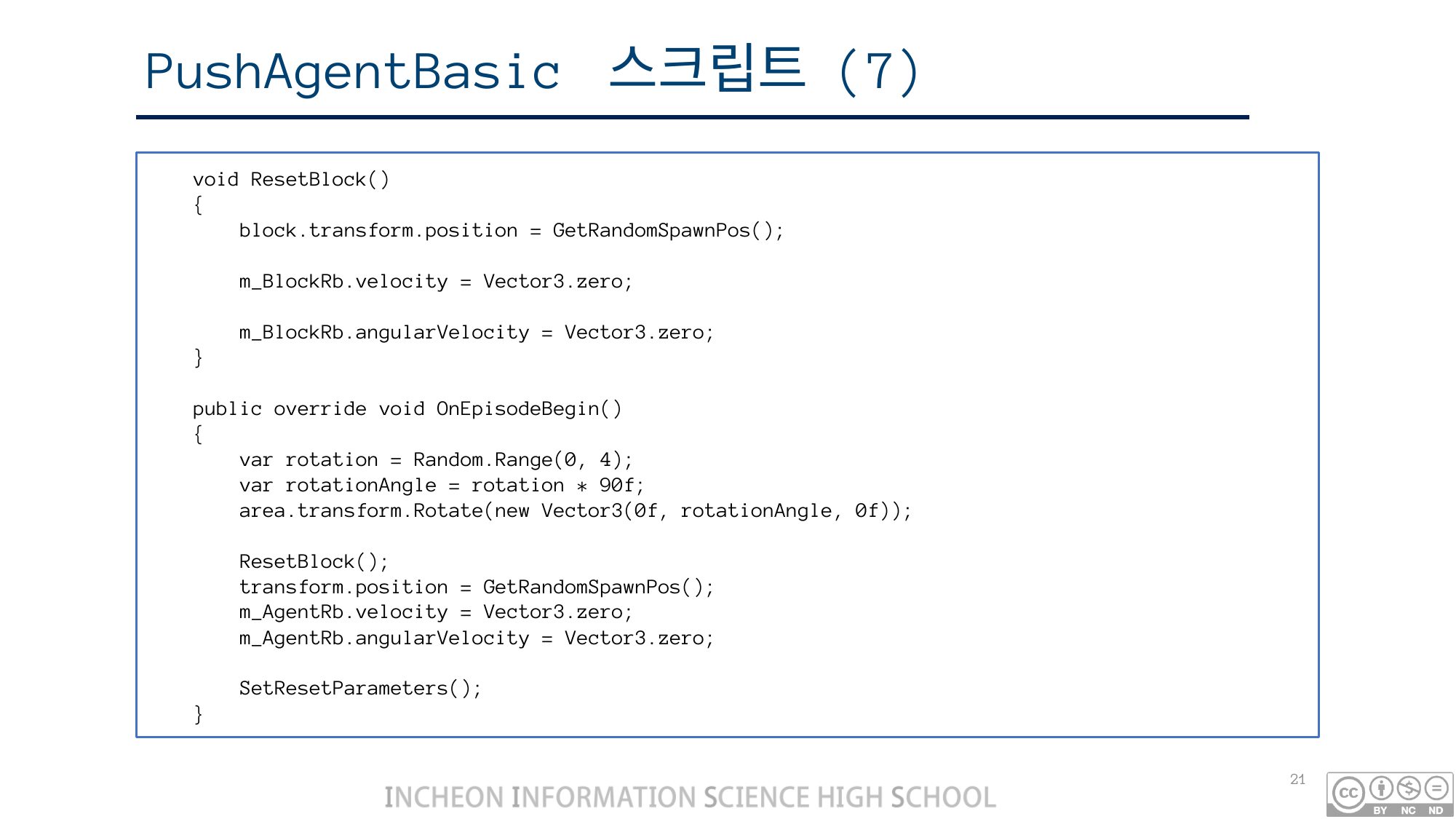

# PushAgentBasic 스크립트 (7)
    void ResetBlock()
    {
        block.transform.position = GetRandomSpawnPos();

        m_BlockRb.velocity = Vector3.zero;

        m_BlockRb.angularVelocity = Vector3.zero;
    }

    public override void OnEpisodeBegin()
    {
        var rotation = Random.Range(0, 4);
        var rotationAngle = rotation * 90f;
        area.transform.Rotate(new Vector3(0f, rotationAngle, 0f));

        ResetBlock();
        transform.position = GetRandomSpawnPos();
        m_AgentRb.velocity = Vector3.zero;
        m_AgentRb.angularVelocity = Vector3.zero;

        SetResetParameters();
    }
21